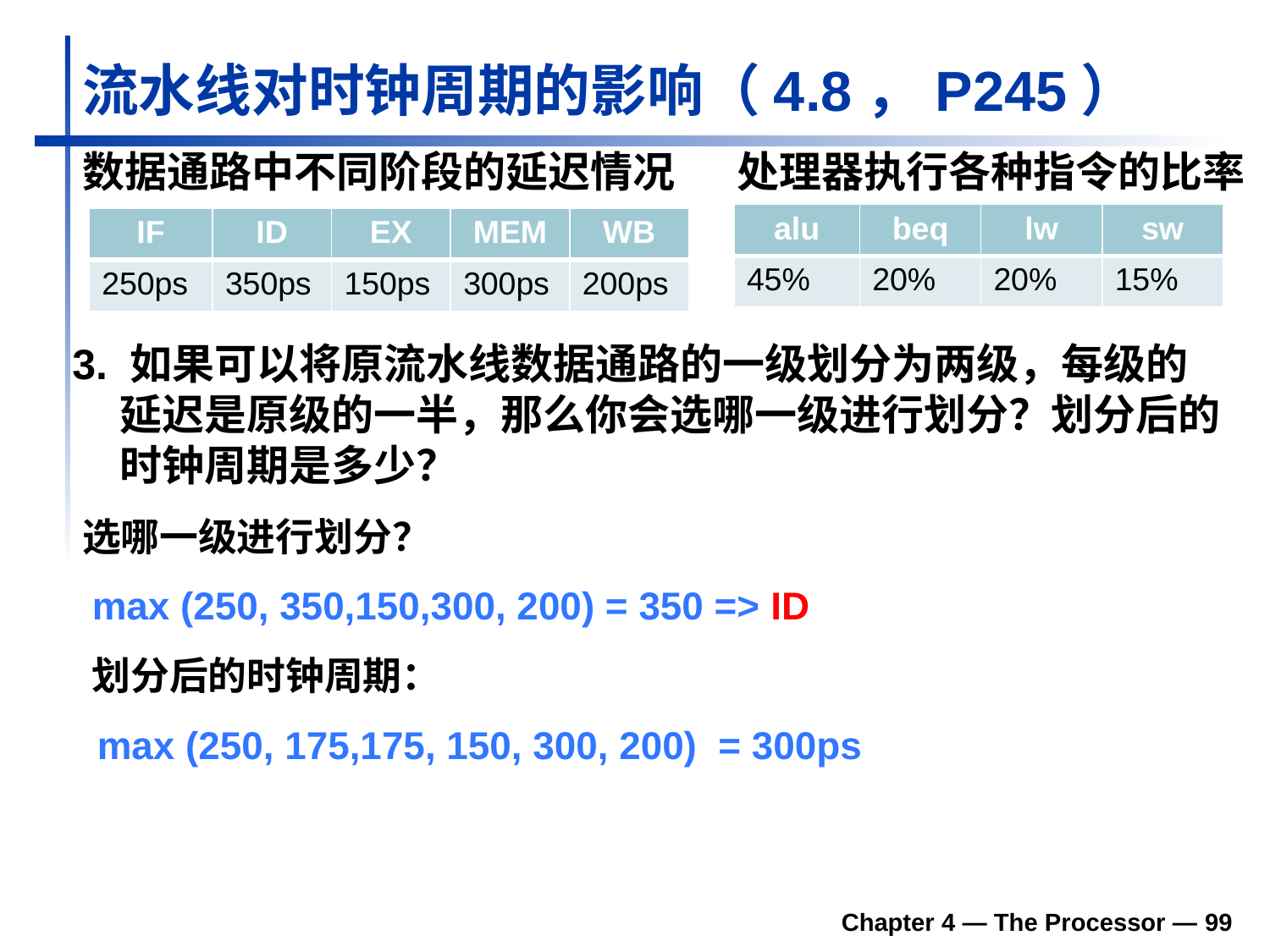

# 流水线对时钟周期的影响（4.8，P245）
数据通路中不同阶段的延迟情况

处理器执行各种指令的比率
| alu | beq | lw | sw |
| --- | --- | --- | --- |
| 45% | 20% | 20% | 15% |
| IF | ID | EX | MEM | WB |
| --- | --- | --- | --- | --- |
| 250ps | 350ps | 150ps | 300ps | 200ps |
3. 如果可以将原流水线数据通路的一级划分为两级，每级的延迟是原级的一半，那么你会选哪一级进行划分？划分后的时钟周期是多少？
选哪一级进行划分？
max (250, 350,150,300, 200) = 350 => ID
划分后的时钟周期：
max (250, 175,175, 150, 300, 200)  = 300ps
Chapter 4 — The Processor — 99